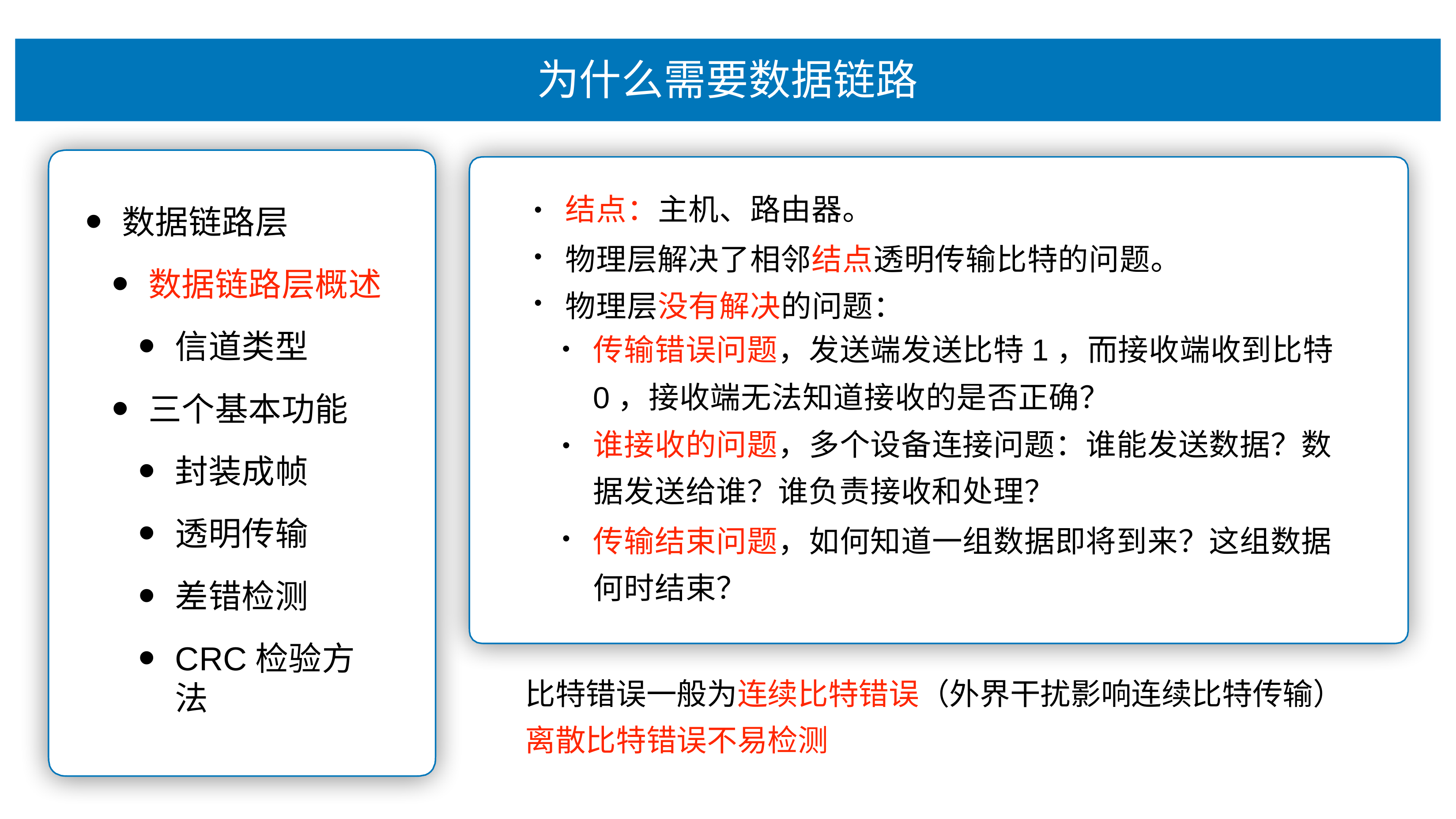

# 为什么需要数据链路

结点：主机、路由器。
物理层解决了相邻结点透明传输⽐特的问题。 物理层没有解决的问题：
•
•
•
数据链路层
数据链路层概述
信道类型
三个基本功能
封装成帧
透明传输
差错检测
CRC检验⽅法
传输错误问题，发送端发送⽐特1，⽽接收端收到⽐特
0，接收端⽆法知道接收的是否正确？
谁接收的问题，多个设备连接问题：谁能发送数据？数 据发送给谁？谁负责接收和处理？
传输结束问题，如何知道⼀组数据即将到来？这组数据 何时结束？
•
•
⽐特错误⼀般为连续⽐特错误（外界⼲扰影响连续⽐特传输） 离散⽐特错误不易检测